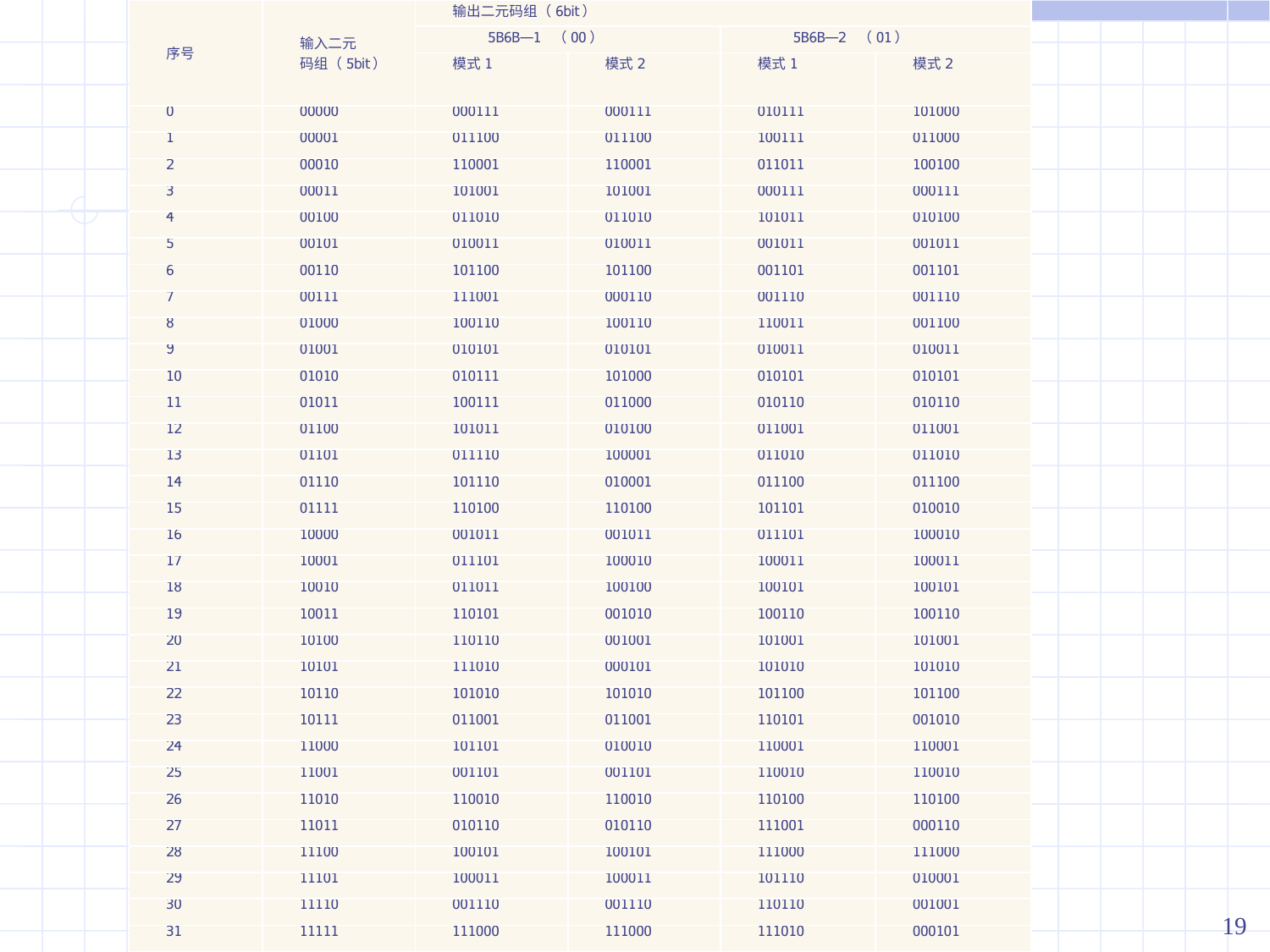

| 序号 | 输入二元 码组（5bit） | 输出二元码组（6bit） |  |  |  |
| --- | --- | --- | --- | --- | --- |
|  |  | 5B6B—1  （00） |  | 5B6B—2  （01） |  |
|  |  | 模式1 | 模式2 | 模式1 | 模式2 |
| 0 | 00000 | 000111 | 000111 | 010111 | 101000 |
| 1 | 00001 | 011100 | 011100 | 100111 | 011000 |
| 2 | 00010 | 110001 | 110001 | 011011 | 100100 |
| 3 | 00011 | 101001 | 101001 | 000111 | 000111 |
| 4 | 00100 | 011010 | 011010 | 101011 | 010100 |
| 5 | 00101 | 010011 | 010011 | 001011 | 001011 |
| 6 | 00110 | 101100 | 101100 | 001101 | 001101 |
| 7 | 00111 | 111001 | 000110 | 001110 | 001110 |
| 8 | 01000 | 100110 | 100110 | 110011 | 001100 |
| 9 | 01001 | 010101 | 010101 | 010011 | 010011 |
| 10 | 01010 | 010111 | 101000 | 010101 | 010101 |
| 11 | 01011 | 100111 | 011000 | 010110 | 010110 |
| 12 | 01100 | 101011 | 010100 | 011001 | 011001 |
| 13 | 01101 | 011110 | 100001 | 011010 | 011010 |
| 14 | 01110 | 101110 | 010001 | 011100 | 011100 |
| 15 | 01111 | 110100 | 110100 | 101101 | 010010 |
| 16 | 10000 | 001011 | 001011 | 011101 | 100010 |
| 17 | 10001 | 011101 | 100010 | 100011 | 100011 |
| 18 | 10010 | 011011 | 100100 | 100101 | 100101 |
| 19 | 10011 | 110101 | 001010 | 100110 | 100110 |
| 20 | 10100 | 110110 | 001001 | 101001 | 101001 |
| 21 | 10101 | 111010 | 000101 | 101010 | 101010 |
| 22 | 10110 | 101010 | 101010 | 101100 | 101100 |
| 23 | 10111 | 011001 | 011001 | 110101 | 001010 |
| 24 | 11000 | 101101 | 010010 | 110001 | 110001 |
| 25 | 11001 | 001101 | 001101 | 110010 | 110010 |
| 26 | 11010 | 110010 | 110010 | 110100 | 110100 |
| 27 | 11011 | 010110 | 010110 | 111001 | 000110 |
| 28 | 11100 | 100101 | 100101 | 111000 | 111000 |
| 29 | 11101 | 100011 | 100011 | 101110 | 010001 |
| 30 | 11110 | 001110 | 001110 | 110110 | 001001 |
| 31 | 11111 | 111000 | 111000 | 111010 | 000101 |
#
19